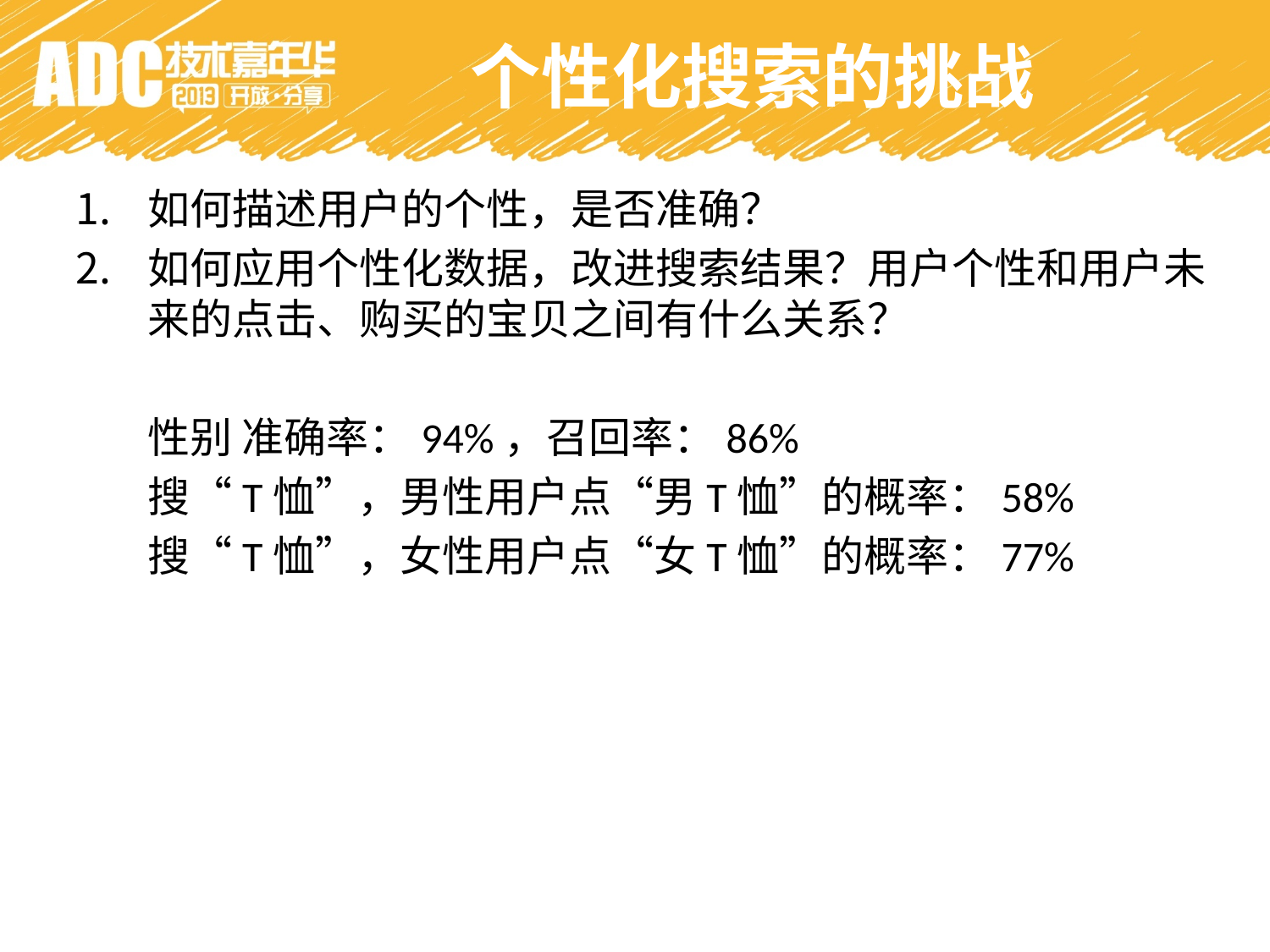

个性化搜索的挑战
如何描述用户的个性，是否准确？
如何应用个性化数据，改进搜索结果？用户个性和用户未来的点击、购买的宝贝之间有什么关系？

	性别 准确率：94%，召回率：86%
	搜“T恤”，男性用户点“男T恤”的概率：58%
	搜“T恤”，女性用户点“女T恤”的概率：77%